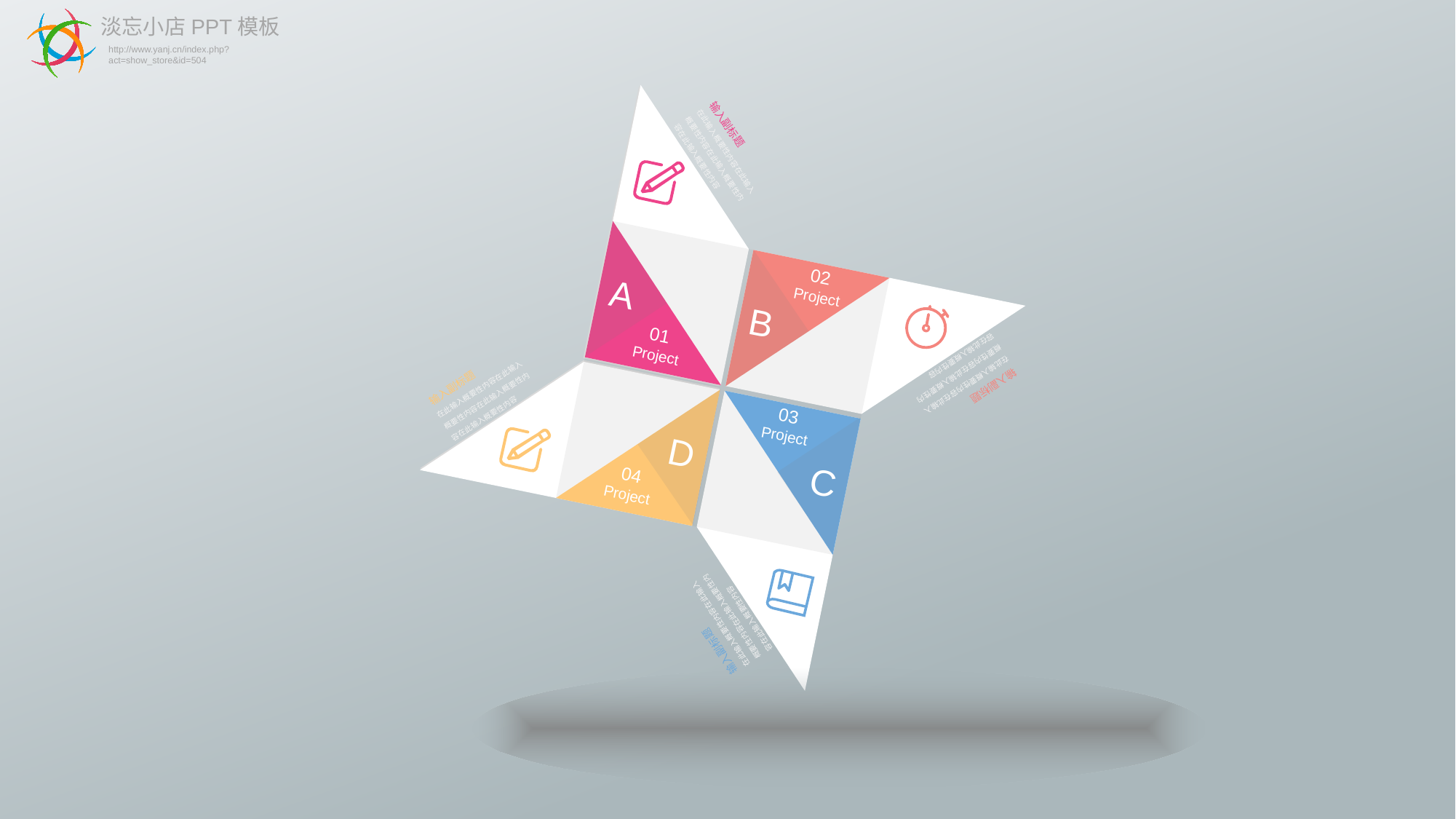

淡忘小店PPT模板

http://www.yanj.cn/index.php?act=show_store&id=504
输入副标题
在此输入概要性内容在此输入概要性内容在此输入概要性内容在此输入概要性内容

02
Project

A

B

01
Project
在此输入概要性内容在此输入概要性内容在此输入概要性内容在此输入概要性内容
在此输入概要性内容在此输入概要性内容在此输入概要性内容在此输入概要性内容
输入副标题

输入副标题

03
Project

D

C
04
Project

在此输入概要性内容在此输入概要性内容在此输入概要性内容在此输入概要性内容
输入副标题